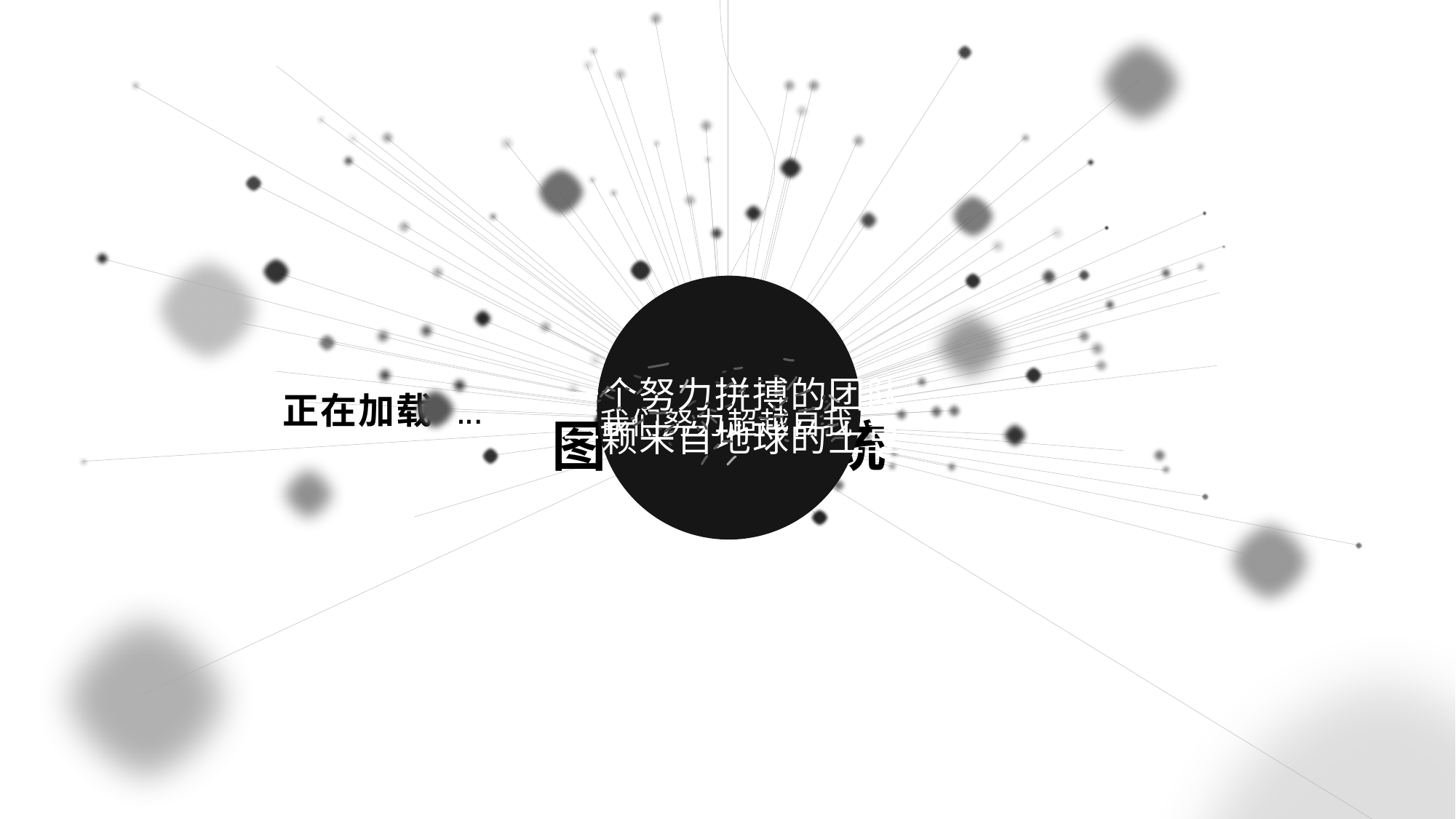

土豆一号
图书管理系统

一个努力拼搏的团队
一颗来自地球的土豆

正在加载
.
.
.

我们努力超越自我

1
2